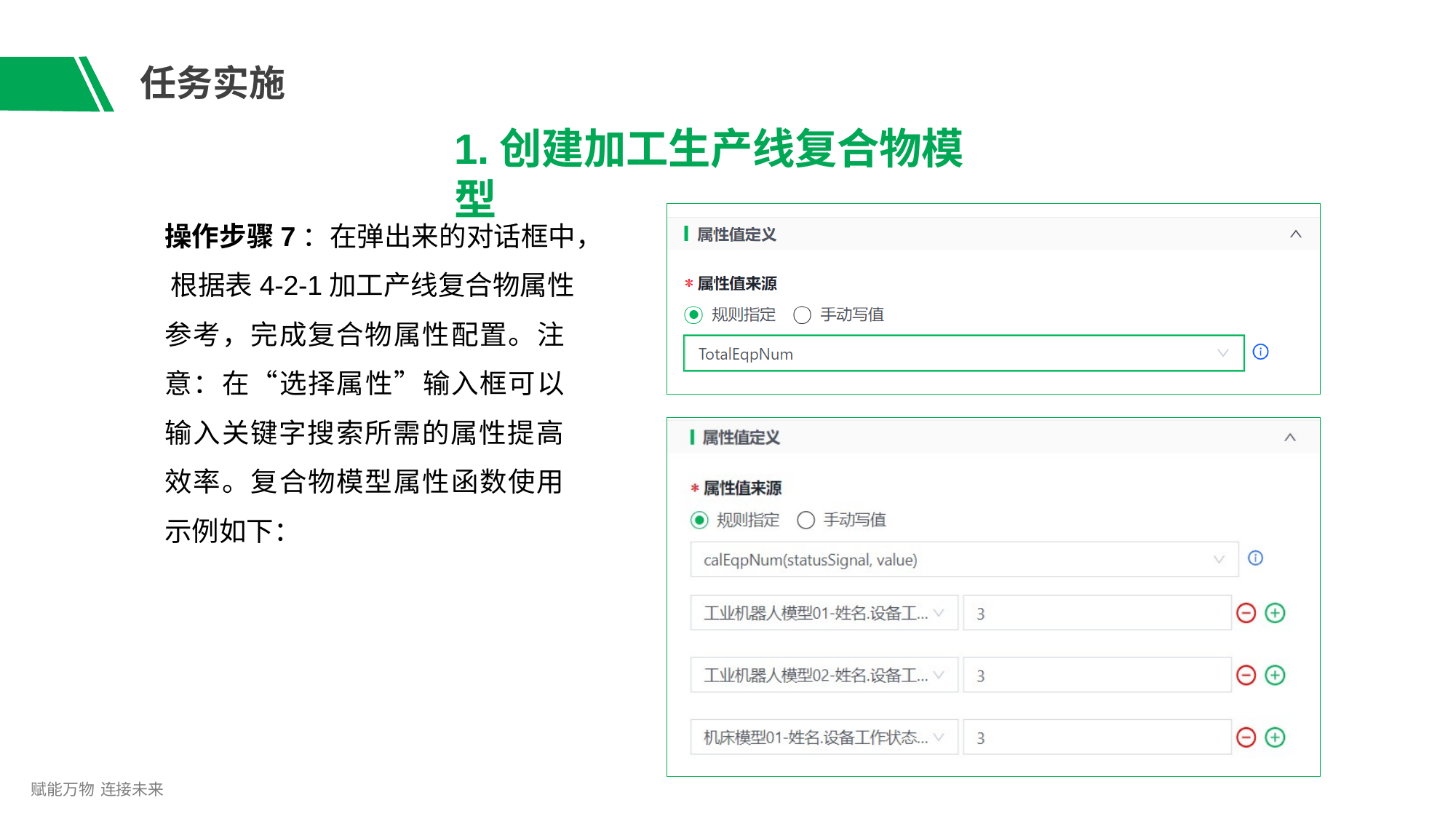

# 任务实施
1.创建加工生产线复合物模型
操作步骤7：在弹出来的对话框中， 根据表4-2-1加工产线复合物属性 参考，完成复合物属性配置。注 意：在“选择属性”输入框可以 输入关键字搜索所需的属性提高 效率。复合物模型属性函数使用 示例如下：

赋能万物 连接未来